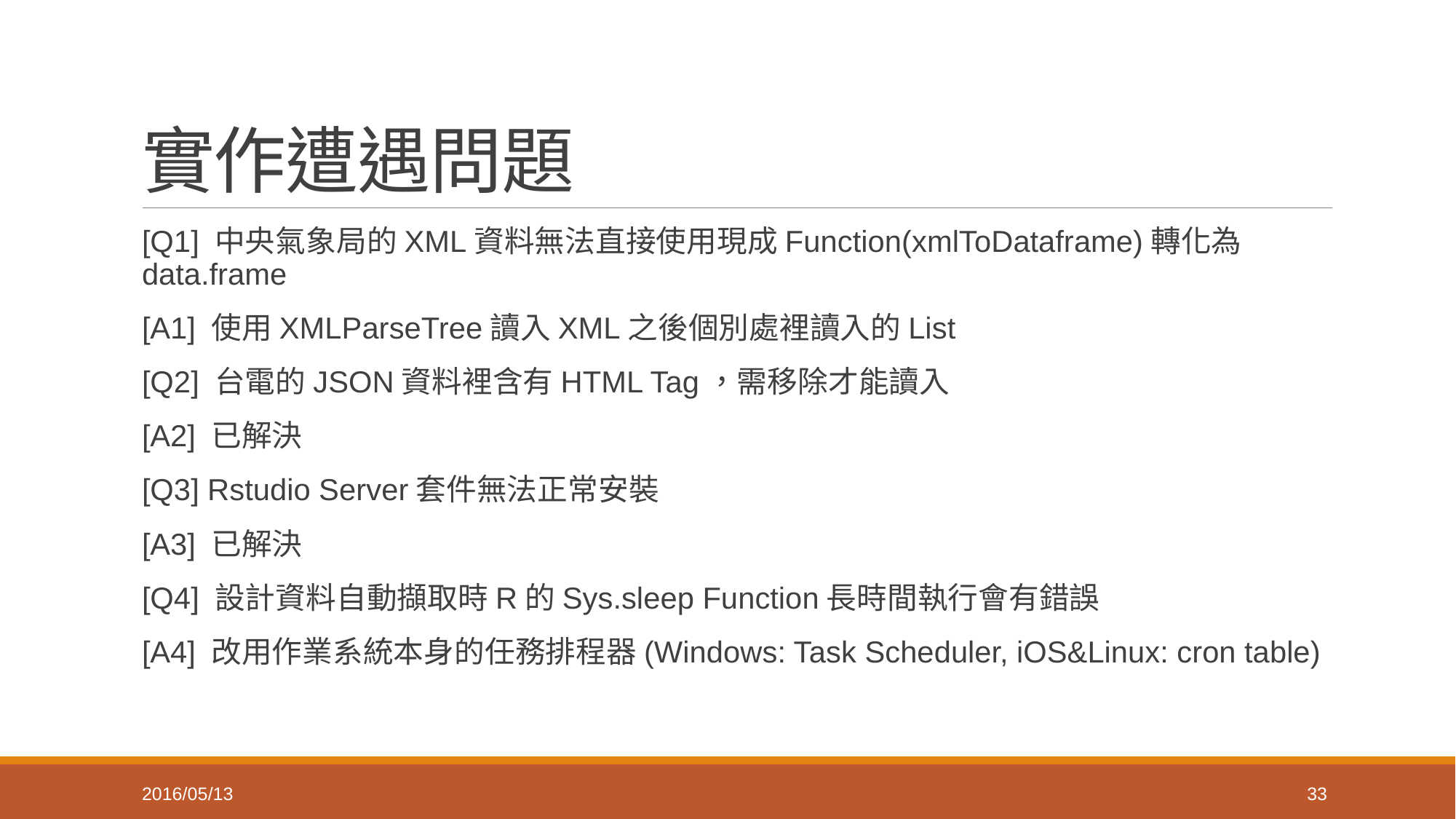

# 實作遭遇問題
[Q1] 中央氣象局的XML資料無法直接使用現成Function(xmlToDataframe)轉化為data.frame
[A1] 使用XMLParseTree讀入XML之後個別處裡讀入的List
[Q2] 台電的JSON資料裡含有HTML Tag，需移除才能讀入
[A2] 已解決
[Q3] Rstudio Server套件無法正常安裝
[A3] 已解決
[Q4] 設計資料自動擷取時R的Sys.sleep Function長時間執行會有錯誤
[A4] 改用作業系統本身的任務排程器(Windows: Task Scheduler, iOS&Linux: cron table)
2016/05/13
33